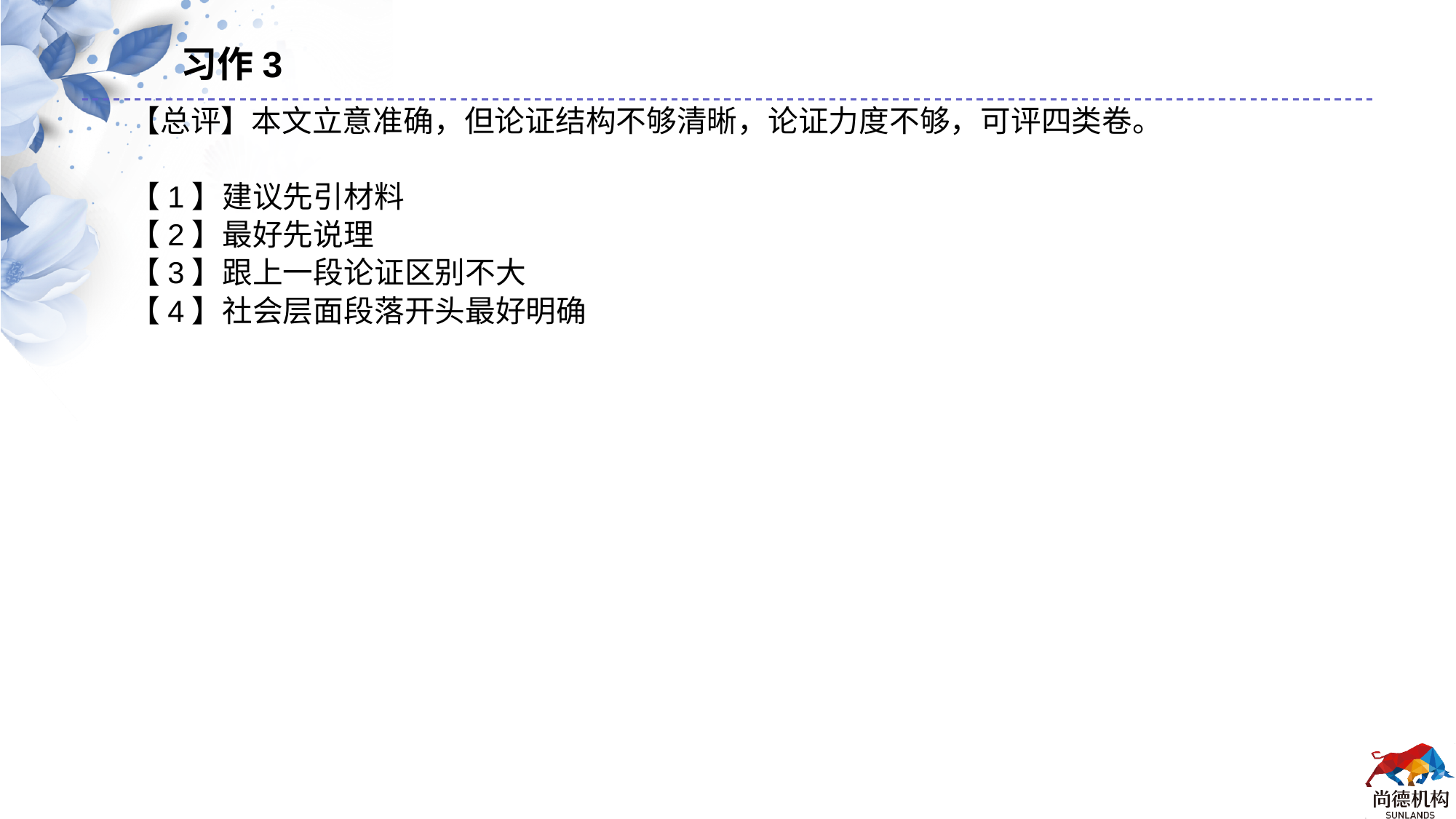

习作3
【总评】本文立意准确，但论证结构不够清晰，论证力度不够，可评四类卷。

【1】建议先引材料
【2】最好先说理
【3】跟上一段论证区别不大
【4】社会层面段落开头最好明确